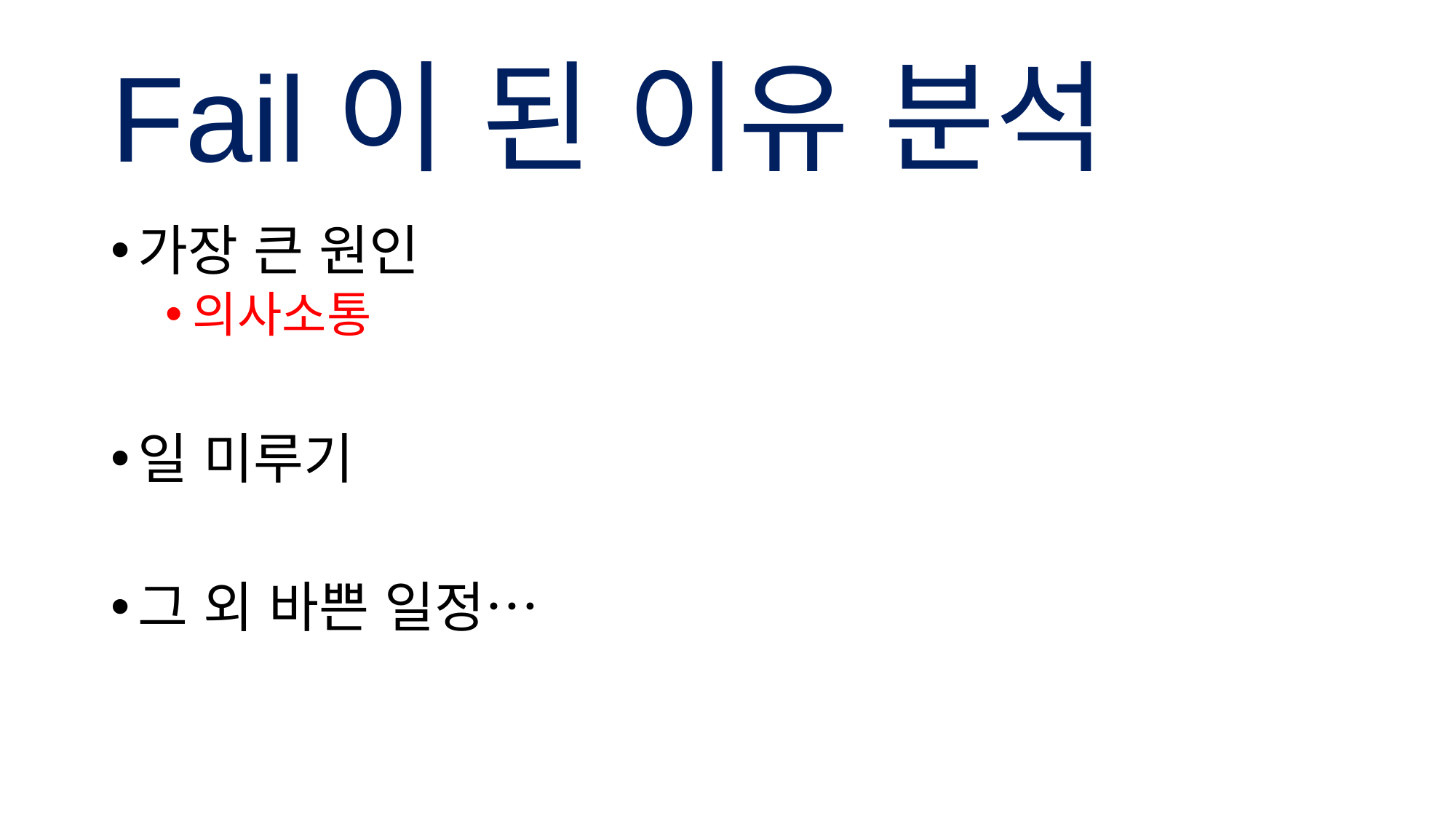

# Fail이 된 이유 분석
가장 큰 원인
의사소통

일 미루기

그 외 바쁜 일정…